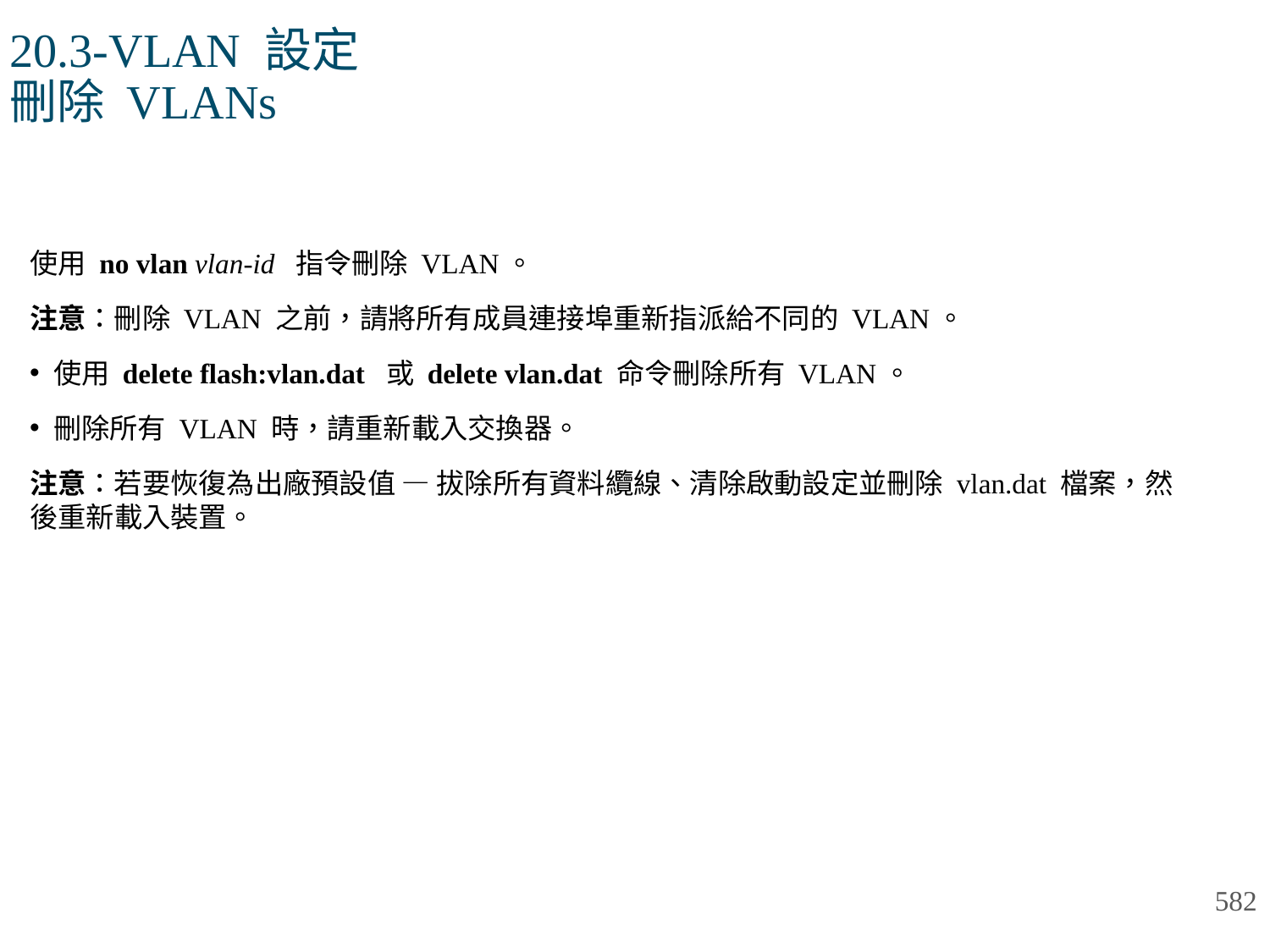

# 20.3-VLAN 設定 刪除 VLANs
使用 no vlan vlan-id  指令刪除 VLAN。
注意：刪除 VLAN 之前，請將所有成員連接埠重新指派給不同的 VLAN。
使用 delete flash:vlan.dat  或 delete vlan.dat 命令刪除所有 VLAN。
刪除所有 VLAN 時，請重新載入交換器。
注意：若要恢復為出廠預設值 — 拔除所有資料纜線、清除啟動設定並刪除 vlan.dat 檔案，然後重新載入裝置。
582